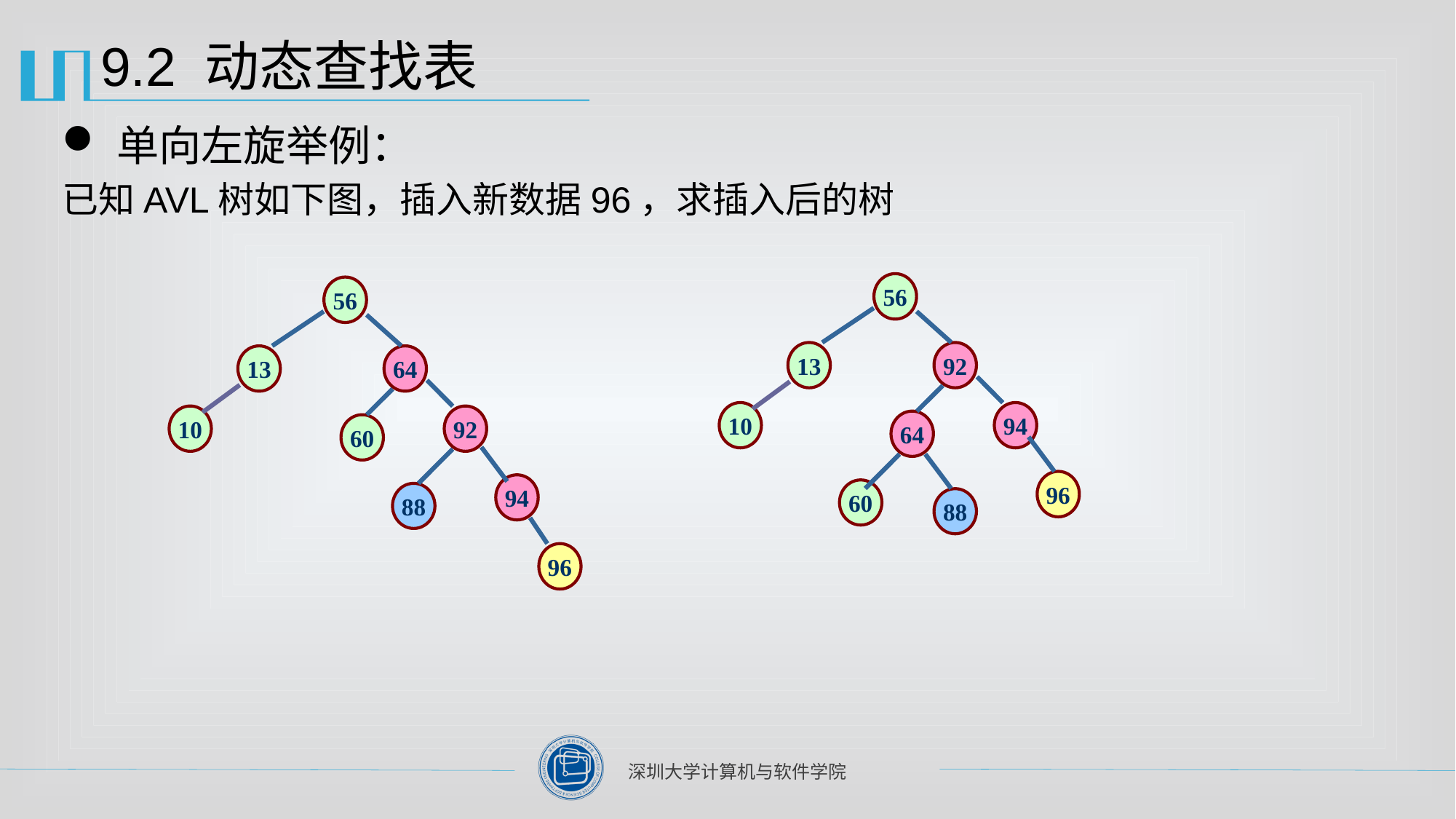

# 9.2 动态查找表
单向左旋举例：
已知AVL树如下图，插入新数据96，求插入后的树

56

13
92

10
94
64

96
60
88
56

13
64

10
92
60

94
88

96

71